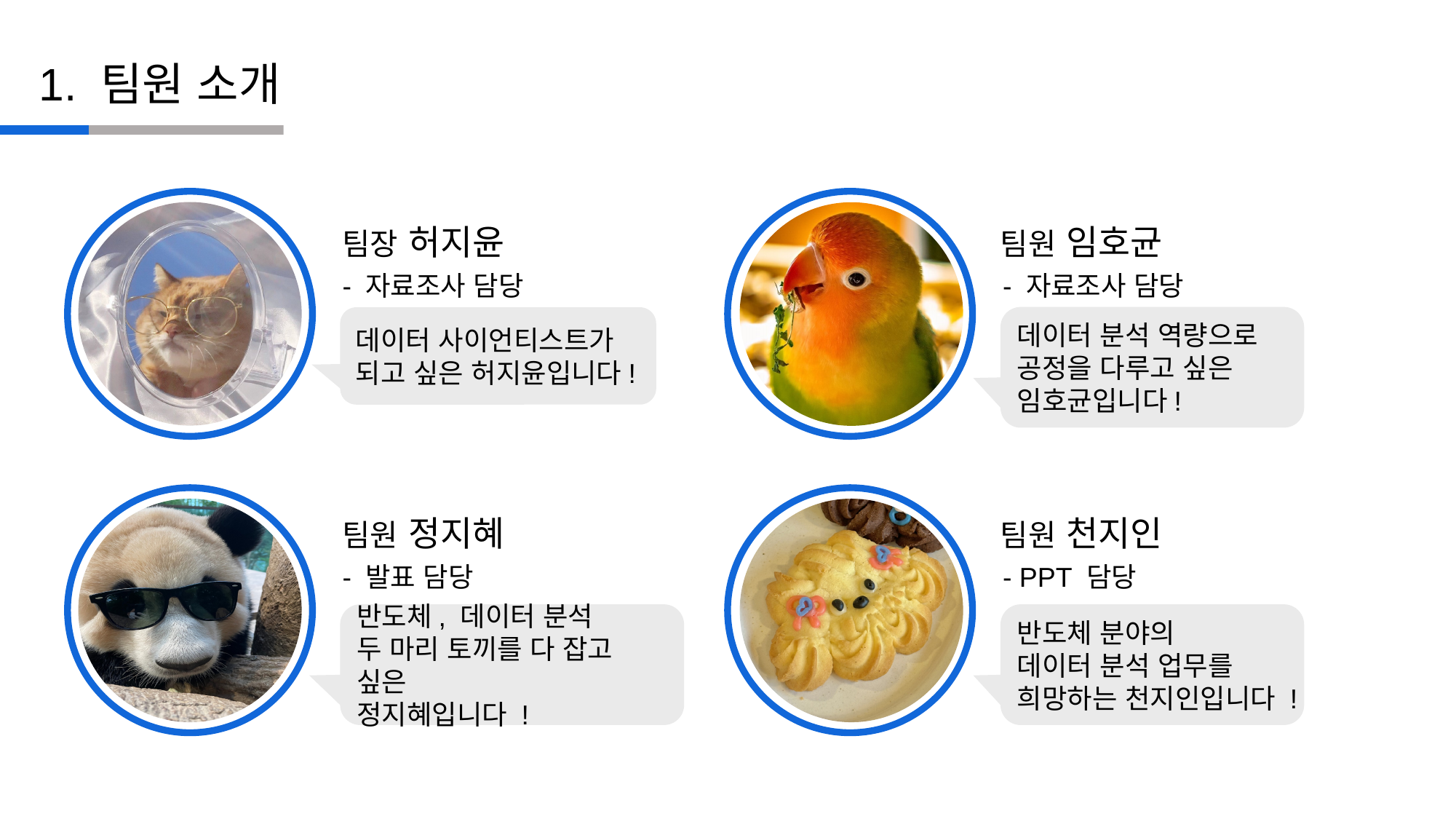

1. 팀원 소개

팀장 허지윤
팀원 임호균
- 자료조사 담당
- 자료조사 담당
데이터 분석 역량으로
공정을 다루고 싶은
임호균입니다!
데이터 사이언티스트가
되고 싶은 허지윤입니다!

팀원 정지혜
팀원 천지인
- 발표 담당
- PPT 담당
반도체, 데이터 분석
두 마리 토끼를 다 잡고 싶은
정지혜입니다 !
반도체 분야의
데이터 분석 업무를
희망하는 천지인입니다 !